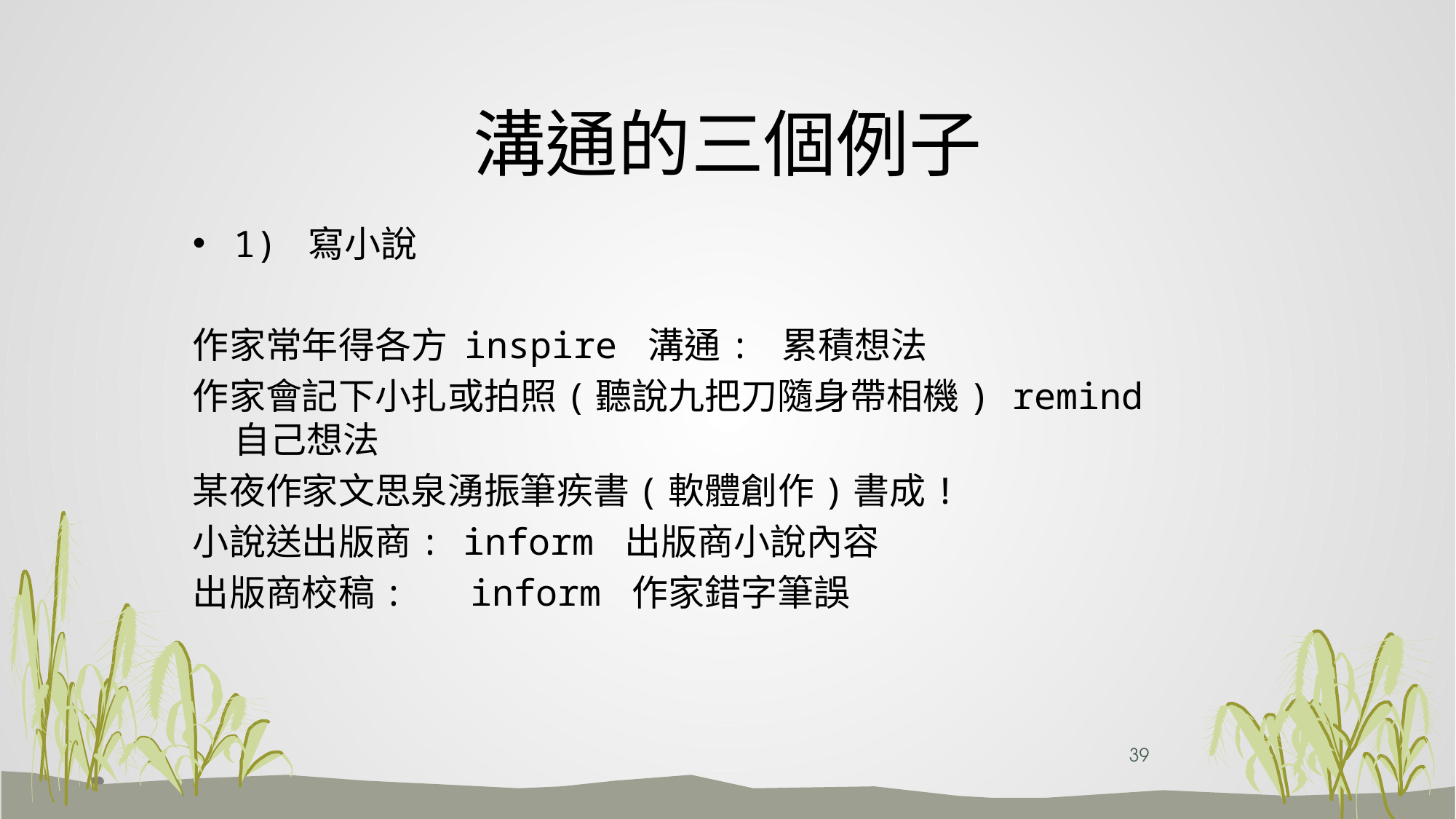

# 溝通的三個例子
1) 寫小說

作家常年得各方 inspire 溝通: 累積想法
作家會記下小扎或拍照(聽說九把刀隨身帶相機) remind 自己想法
某夜作家文思泉湧振筆疾書(軟體創作)書成!
小說送出版商: inform 出版商小說內容
出版商校稿:   inform 作家錯字筆誤

39